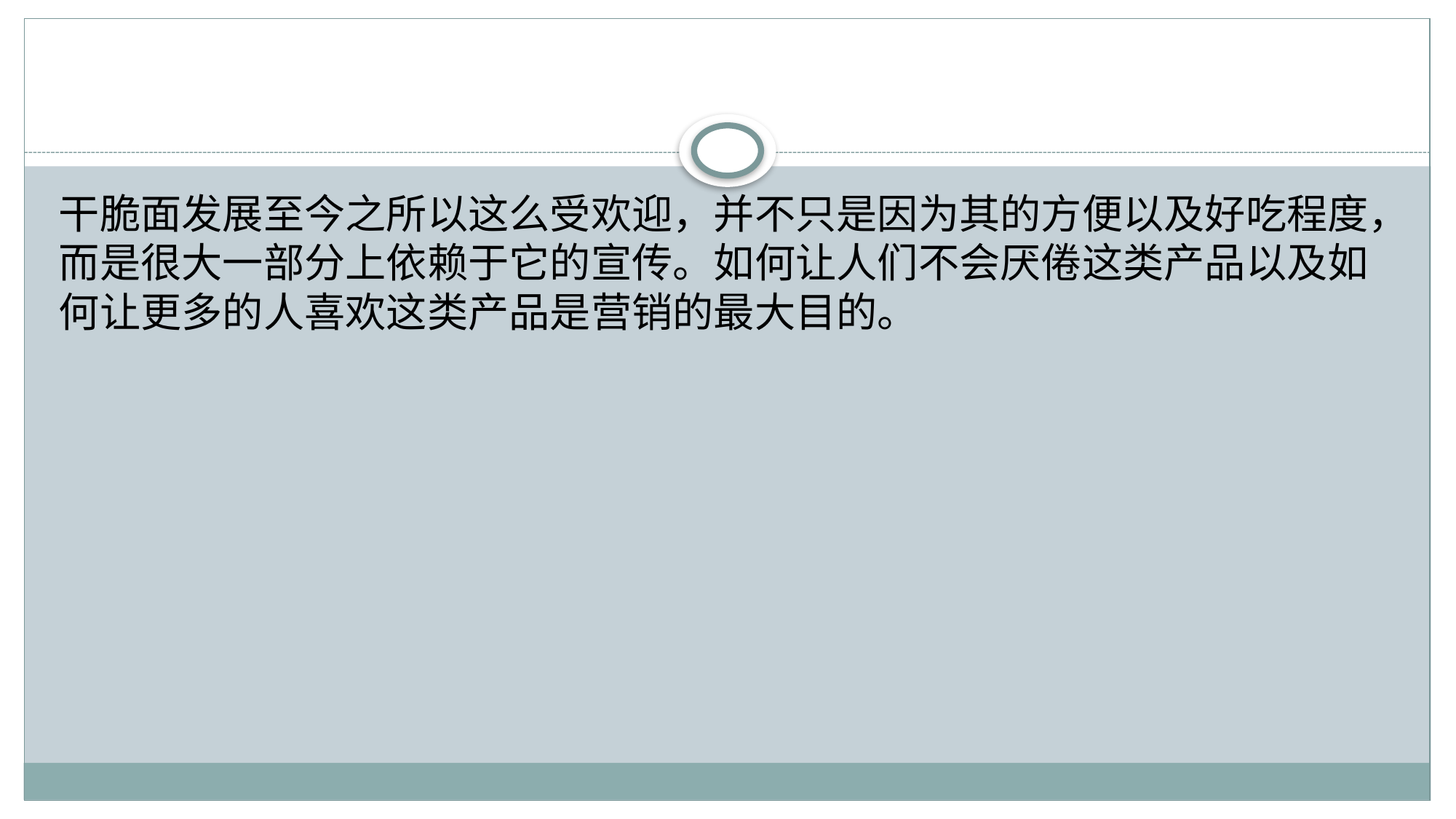

#
干脆面发展至今之所以这么受欢迎，并不只是因为其的方便以及好吃程度，而是很大一部分上依赖于它的宣传。如何让人们不会厌倦这类产品以及如何让更多的人喜欢这类产品是营销的最大目的。